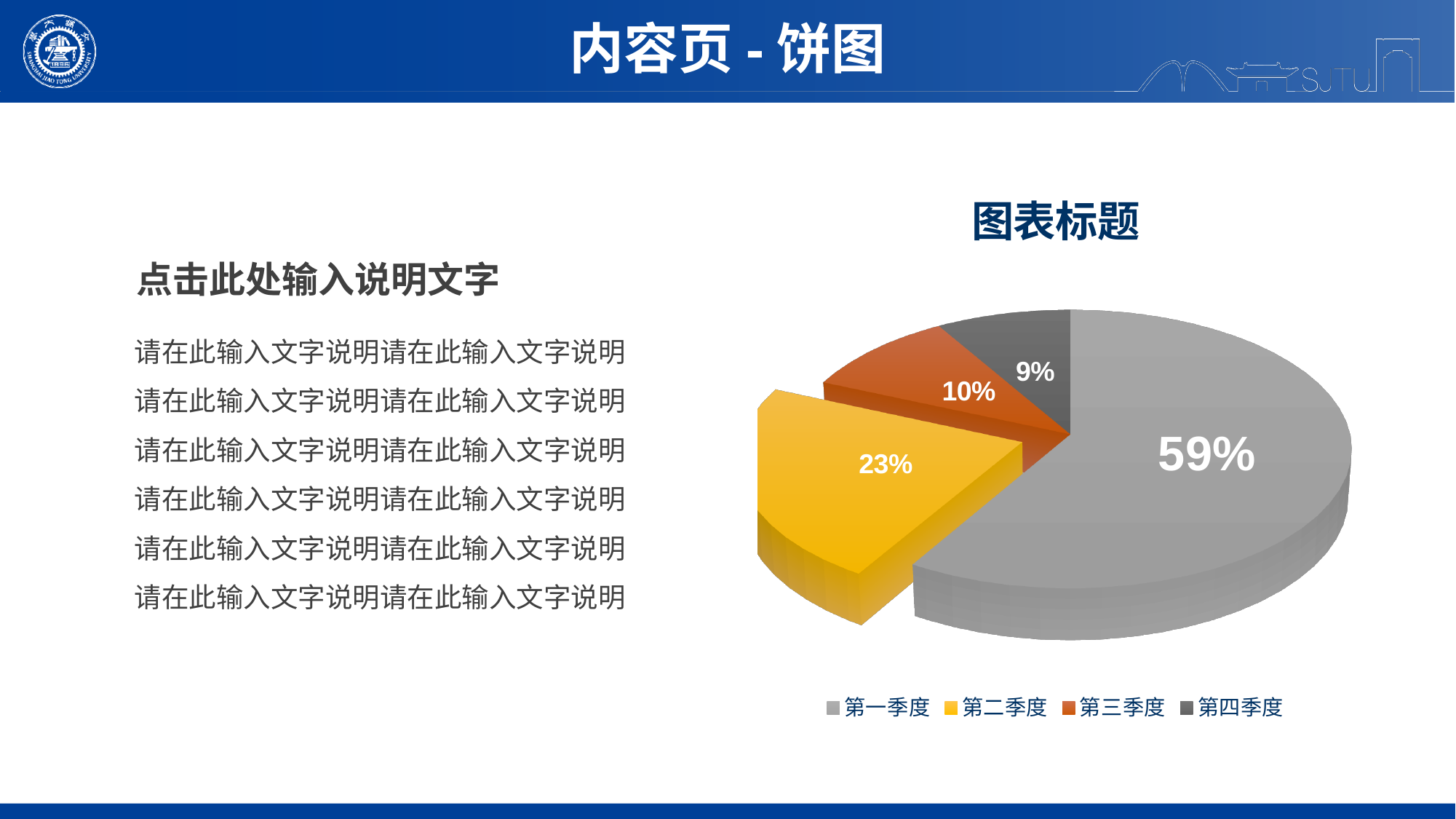

内容页-饼图

[unsupported chart]

点击此处输入说明文字
请在此输入文字说明请在此输入文字说明请在此输入文字说明请在此输入文字说明请在此输入文字说明请在此输入文字说明请在此输入文字说明请在此输入文字说明请在此输入文字说明请在此输入文字说明请在此输入文字说明请在此输入文字说明